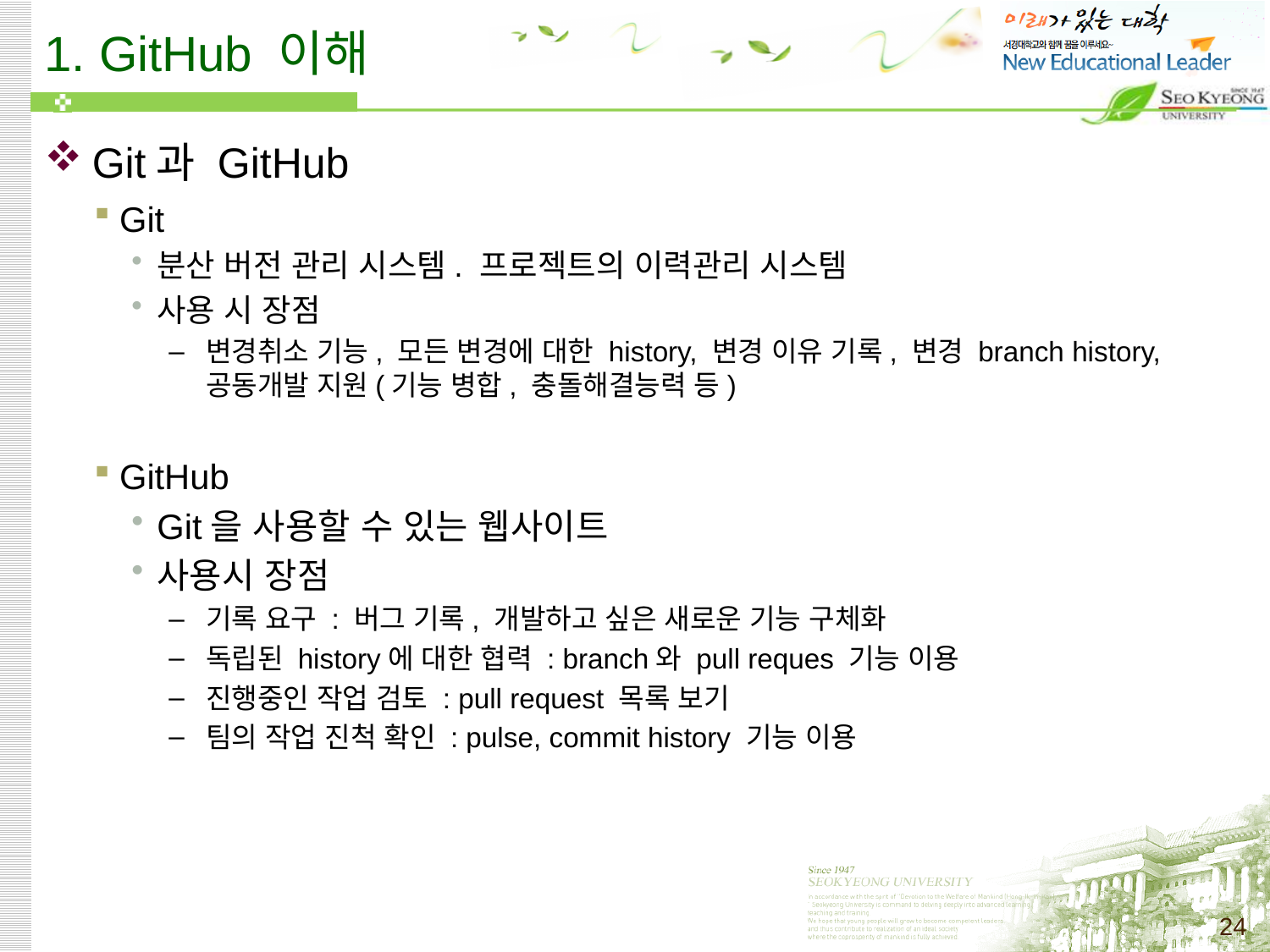

# 1. GitHub 이해
Git과 GitHub
Git
분산 버전 관리 시스템. 프로젝트의 이력관리 시스템
사용 시 장점
변경취소 기능, 모든 변경에 대한 history, 변경 이유 기록, 변경 branch history, 공동개발 지원(기능 병합, 충돌해결능력 등)

GitHub
Git을 사용할 수 있는 웹사이트
사용시 장점
기록 요구 : 버그 기록, 개발하고 싶은 새로운 기능 구체화
독립된 history에 대한 협력 : branch와 pull reques 기능 이용
진행중인 작업 검토 : pull request 목록 보기
팀의 작업 진척 확인 : pulse, commit history 기능 이용